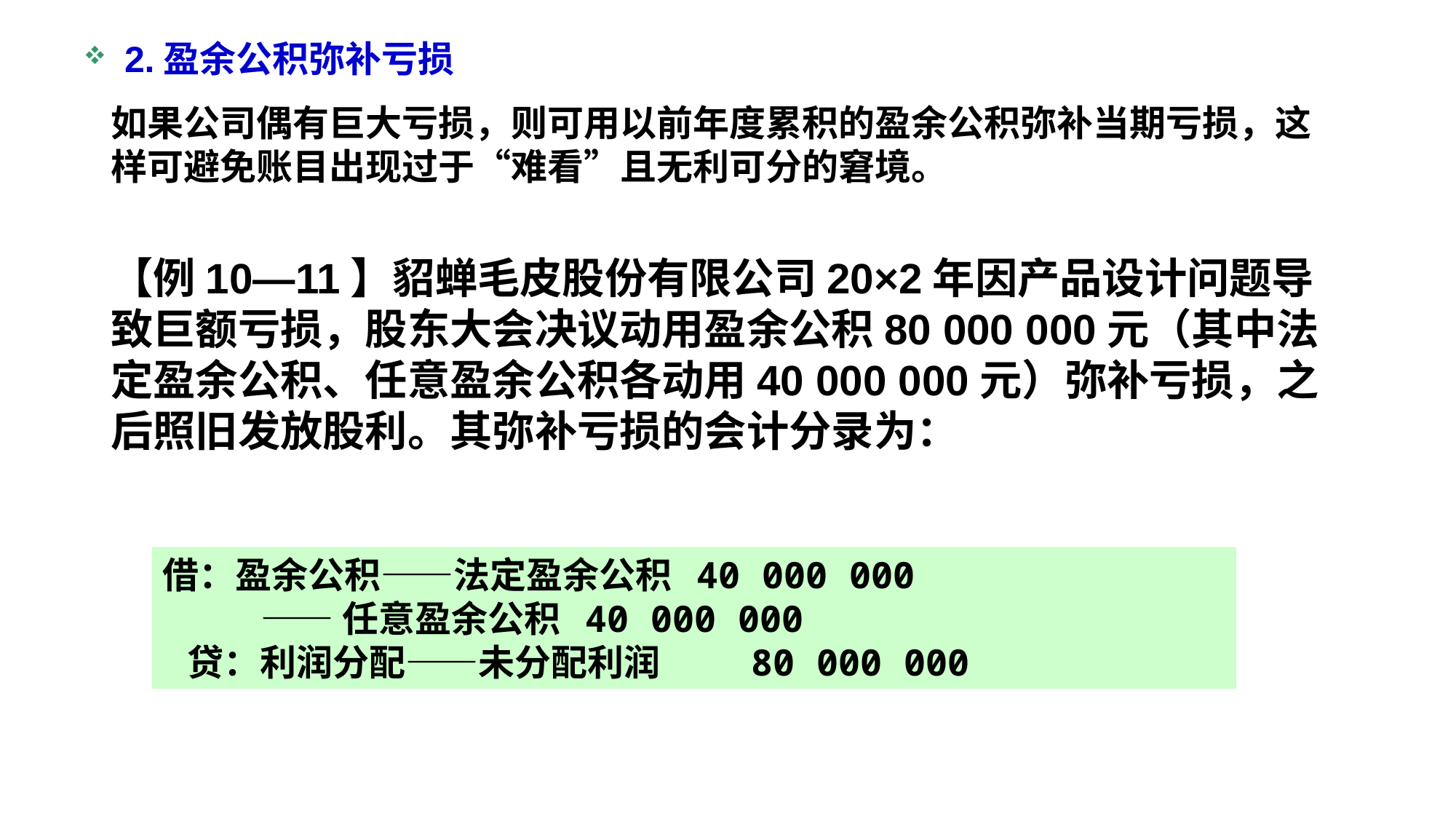

2.盈余公积弥补亏损
如果公司偶有巨大亏损，则可用以前年度累积的盈余公积弥补当期亏损，这样可避免账目出现过于“难看”且无利可分的窘境。
【例10—11】貂蝉毛皮股份有限公司20×2年因产品设计问题导致巨额亏损，股东大会决议动用盈余公积80 000 000元（其中法定盈余公积、任意盈余公积各动用40 000 000元）弥补亏损，之后照旧发放股利。其弥补亏损的会计分录为：
借：盈余公积——法定盈余公积  40 000 000
            ——任意盈余公积  40 000 000
  贷：利润分配——未分配利润          80 000 000